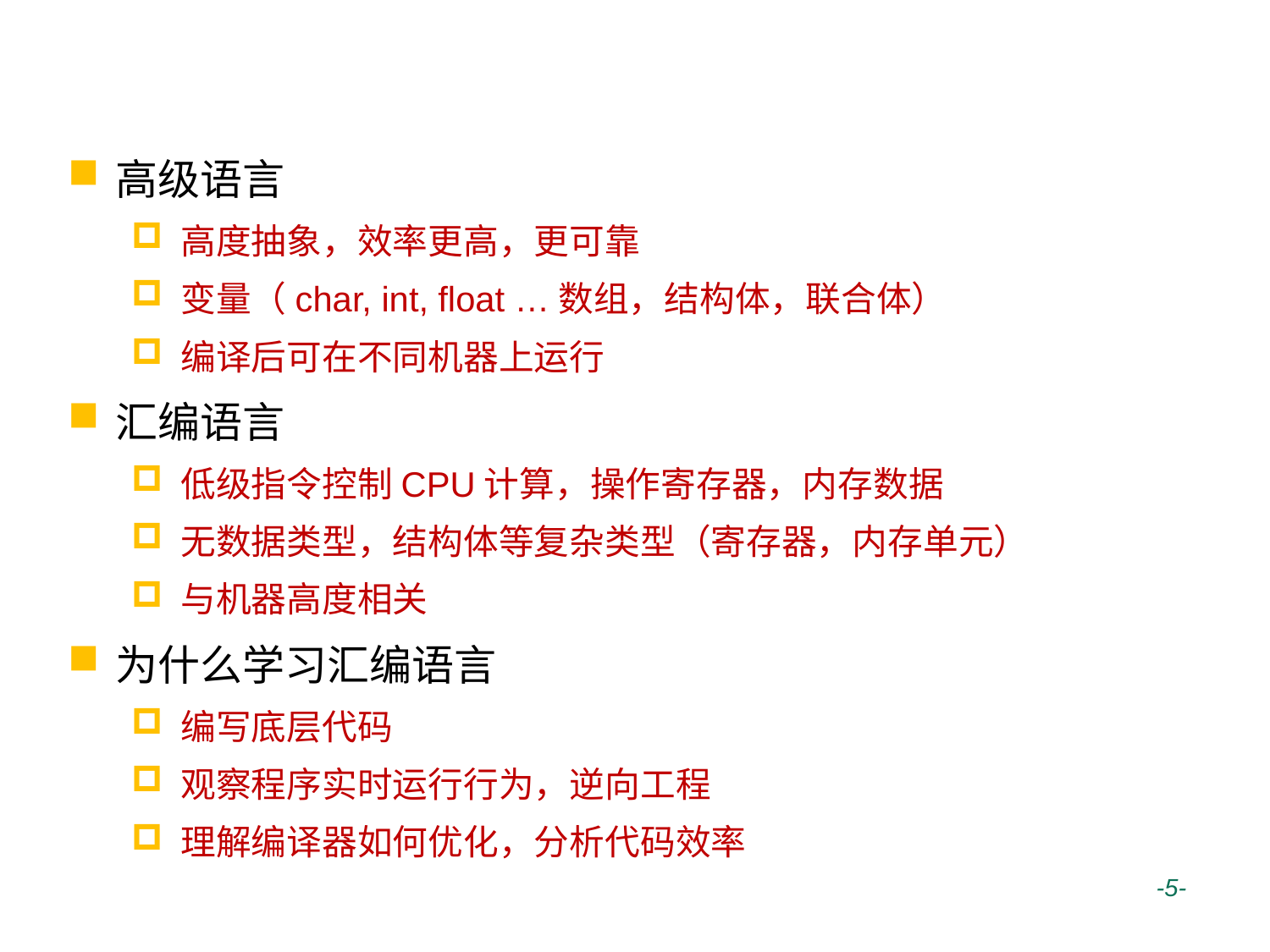

# 高级语言与汇编语言
高级语言
高度抽象，效率更高，更可靠
变量（char, int, float …数组，结构体，联合体）
编译后可在不同机器上运行
汇编语言
低级指令控制CPU计算，操作寄存器，内存数据
无数据类型，结构体等复杂类型（寄存器，内存单元）
与机器高度相关
为什么学习汇编语言
编写底层代码
观察程序实时运行行为，逆向工程
理解编译器如何优化，分析代码效率

 -5-